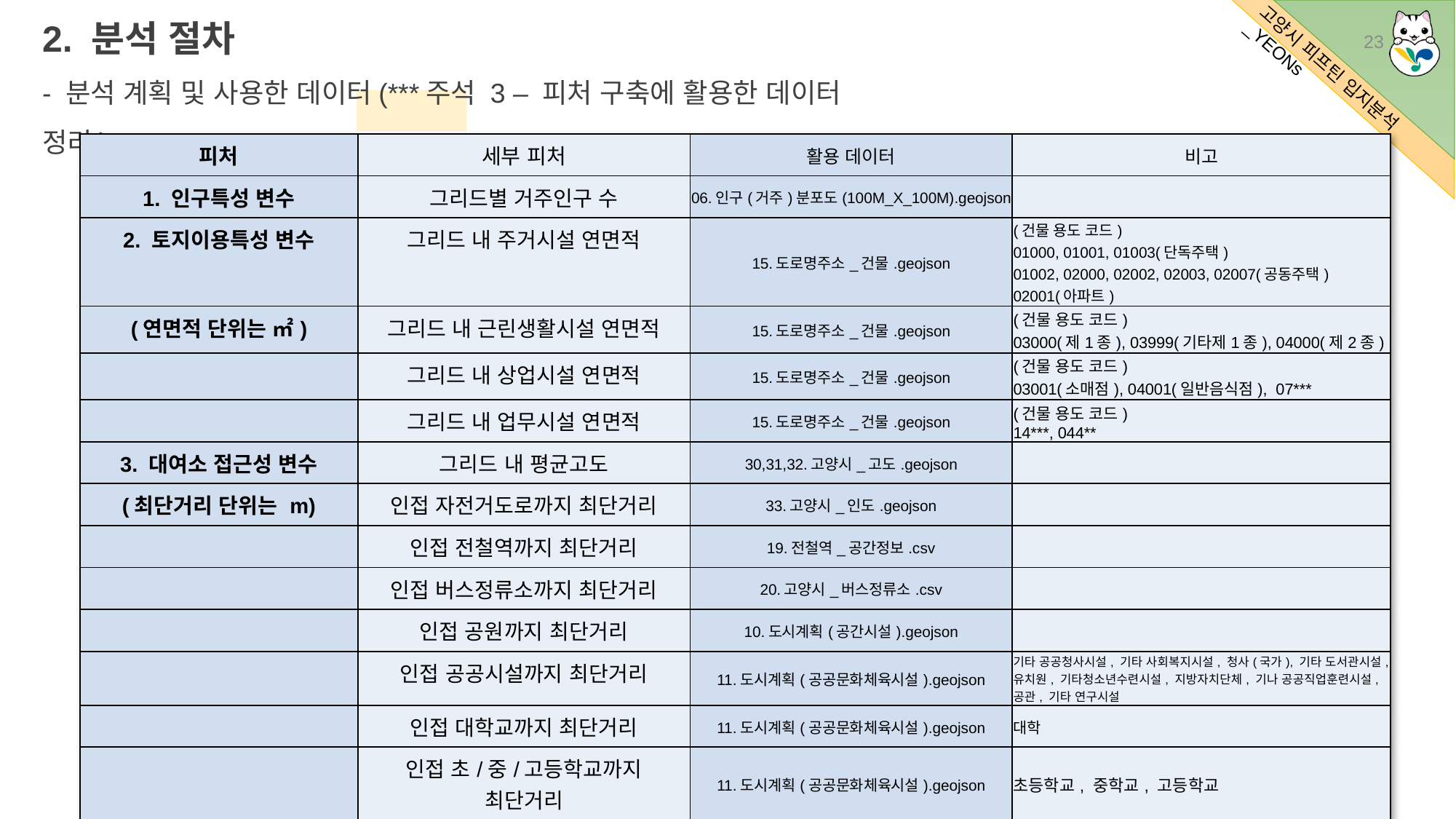

2. 분석 절차
- 분석 계획 및 사용한 데이터(***주석 3 – 피처 구축에 활용한 데이터 정리)
23

| 피처 | 세부 피처 | 활용 데이터 | 비고 |
| --- | --- | --- | --- |
| 1. 인구특성 변수 | 그리드별 거주인구 수 | 06.인구(거주)분포도(100M\_X\_100M).geojson |  |
| 2. 토지이용특성 변수 | 그리드 내 주거시설 연면적 | 15.도로명주소\_건물.geojson | (건물 용도 코드) 01000, 01001, 01003(단독주택) 01002, 02000, 02002, 02003, 02007(공동주택) 02001(아파트) |
| (연면적 단위는 ㎡) | 그리드 내 근린생활시설 연면적 | 15.도로명주소\_건물.geojson | (건물 용도 코드) 03000(제1종), 03999(기타제1종), 04000(제2종) |
|  | 그리드 내 상업시설 연면적 | 15.도로명주소\_건물.geojson | (건물 용도 코드) 03001(소매점), 04001(일반음식점), 07\*\*\* |
|  | 그리드 내 업무시설 연면적 | 15.도로명주소\_건물.geojson | (건물 용도 코드) 14\*\*\*, 044\*\* |
| 3. 대여소 접근성 변수 | 그리드 내 평균고도 | 30,31,32.고양시\_고도.geojson |  |
| (최단거리 단위는 m) | 인접 자전거도로까지 최단거리 | 33.고양시\_인도.geojson |  |
|  | 인접 전철역까지 최단거리 | 19.전철역\_공간정보.csv |  |
|  | 인접 버스정류소까지 최단거리 | 20.고양시\_버스정류소.csv |  |
|  | 인접 공원까지 최단거리 | 10.도시계획(공간시설).geojson |  |
|  | 인접 공공시설까지 최단거리 | 11.도시계획(공공문화체육시설).geojson | 기타 공공청사시설, 기타 사회복지시설, 청사(국가), 기타 도서관시설, 유치원, 기타청소년수련시설, 지방자치단체, 기나 공공직업훈련시설, 공관, 기타 연구시설 |
|  | 인접 대학교까지 최단거리 | 11.도시계획(공공문화체육시설).geojson | 대학 |
|  | 인접 초/중/고등학교까지 최단거리 | 11.도시계획(공공문화체육시설).geojson | 초등학교, 중학교, 고등학교 |
|  | 인접 공연장 및 박물관까지 최단거리 | 26.고양시\_공연장\_박물관\_정보.csv |  |
|  | 인접 체육시설까지 최단거리 | 27.고양시\_체육시설\_현황\_정보.csv |  |
|  | 인접 버스정류소의 승하차 정보 | 21.버스\_정류장별\_승하차\_정보.csv |  |